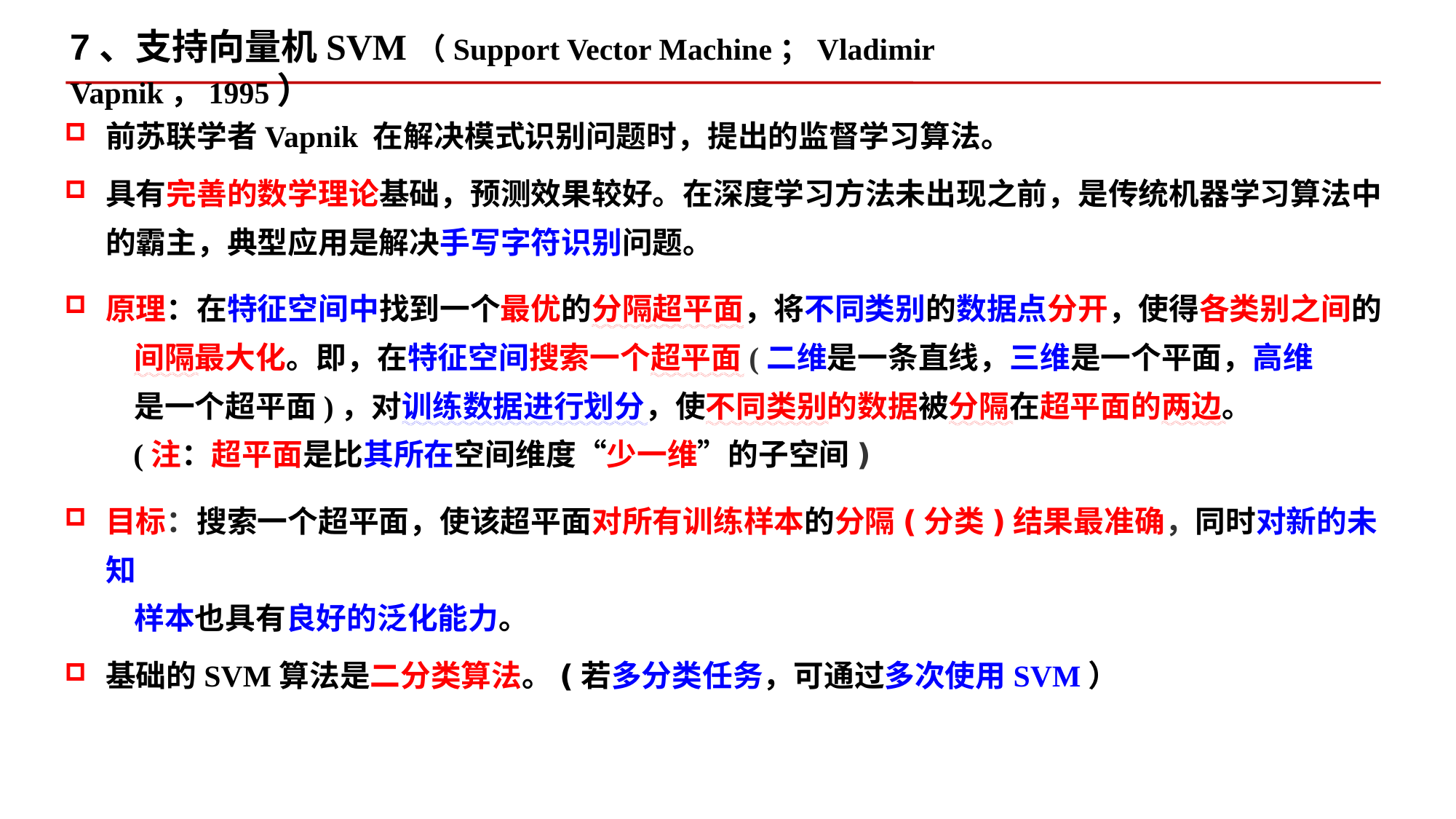

7、支持向量机SVM（Support Vector Machine；Vladimir Vapnik，1995）
前苏联学者Vapnik 在解决模式识别问题时，提出的监督学习算法。
具有完善的数学理论基础，预测效果较好。在深度学习方法未出现之前，是传统机器学习算法中的霸主，典型应用是解决手写字符识别问题。
原理：在特征空间中找到一个最优的分隔超平面，将不同类别的数据点分开，使得各类别之间的
         间隔最大化。即，在特征空间搜索一个超平面(二维是一条直线，三维是一个平面，高维
         是一个超平面)，对训练数据进行划分，使不同类别的数据被分隔在超平面的两边。
         (注：超平面是比其所在空间维度“少一维”的子空间)
目标：搜索一个超平面，使该超平面对所有训练样本的分隔(分类)结果最准确，同时对新的未知
         样本也具有良好的泛化能力。
基础的SVM算法是二分类算法。(若多分类任务，可通过多次使用SVM）